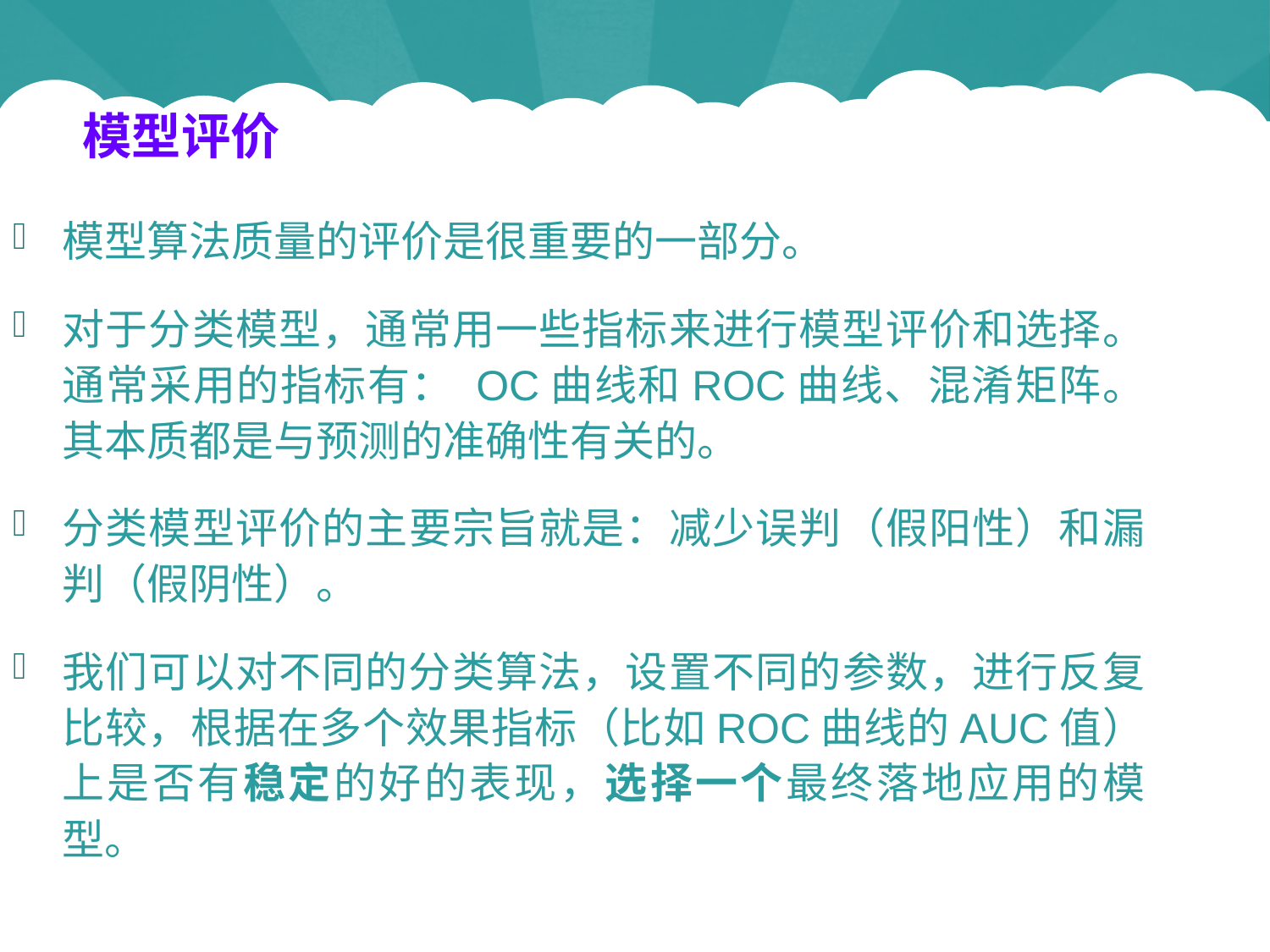

分类模型的评价
模型评价
模型算法质量的评价是很重要的一部分。
对于分类模型，通常用一些指标来进行模型评价和选择。通常采用的指标有： OC曲线和ROC曲线、混淆矩阵。其本质都是与预测的准确性有关的。
分类模型评价的主要宗旨就是：减少误判（假阳性）和漏判（假阴性）。
我们可以对不同的分类算法，设置不同的参数，进行反复比较，根据在多个效果指标（比如ROC曲线的AUC值）上是否有稳定的好的表现，选择一个最终落地应用的模型。